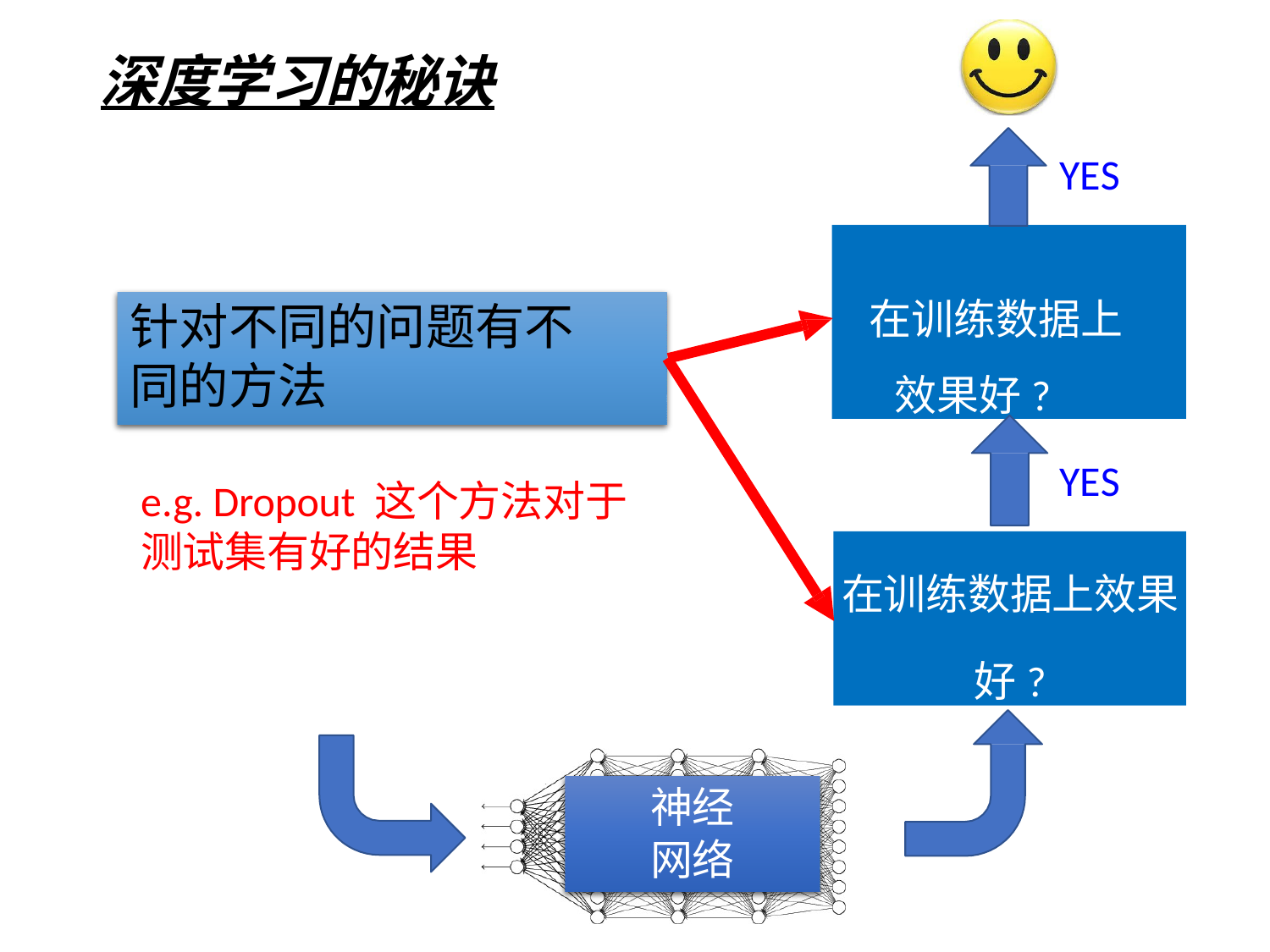

# 深度学习的秘诀

YES

在训练数据上效果好?

针对不同的问题有不同的方法

YES
e.g. Dropout 这个方法对于测试集有好的结果
在训练数据上效果
好?

神经
网络